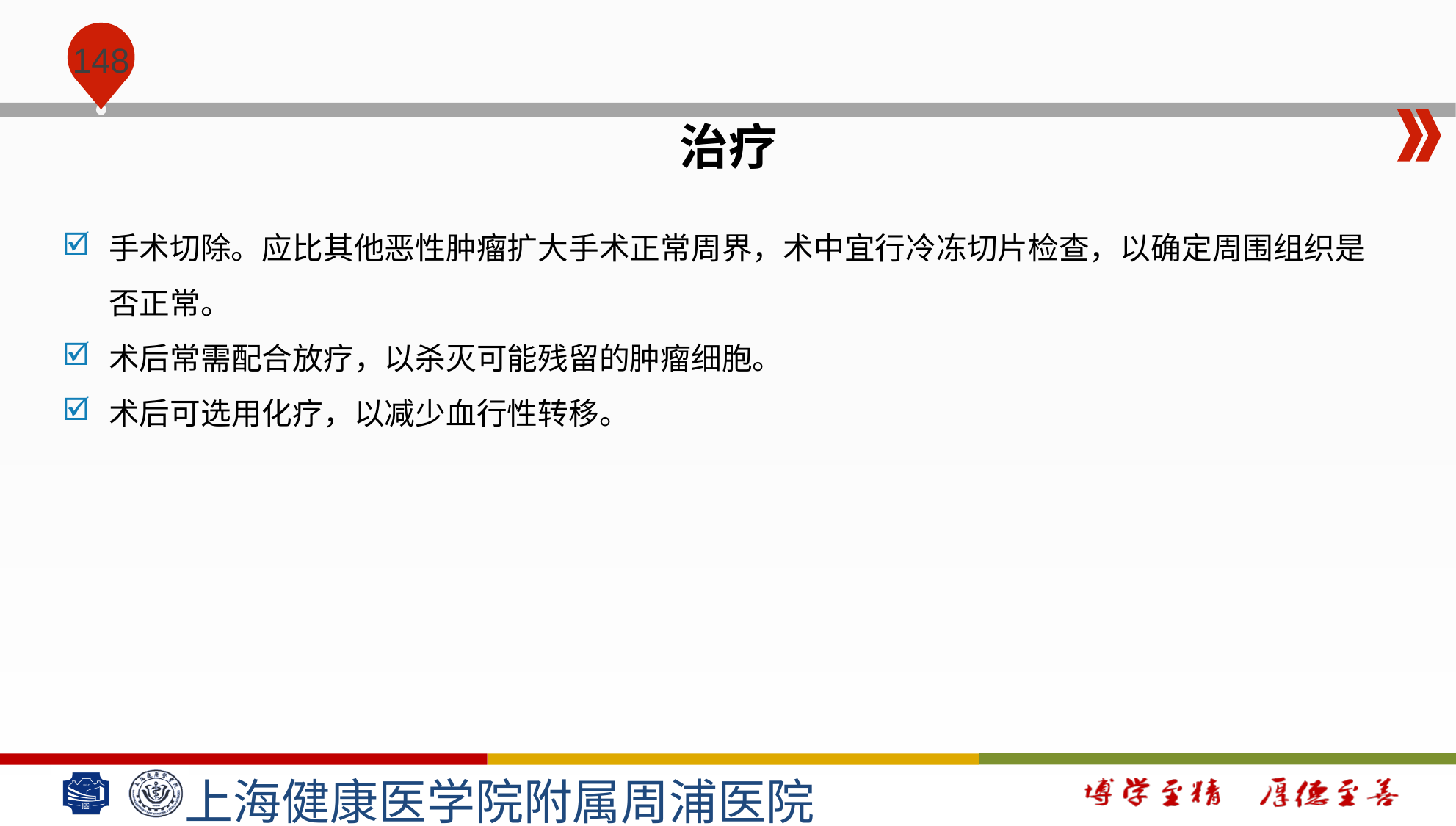

#

治疗
手术切除。应比其他恶性肿瘤扩大手术正常周界，术中宜行冷冻切片检查，以确定周围组织是否正常。
术后常需配合放疗，以杀灭可能残留的肿瘤细胞。
术后可选用化疗，以减少血行性转移。